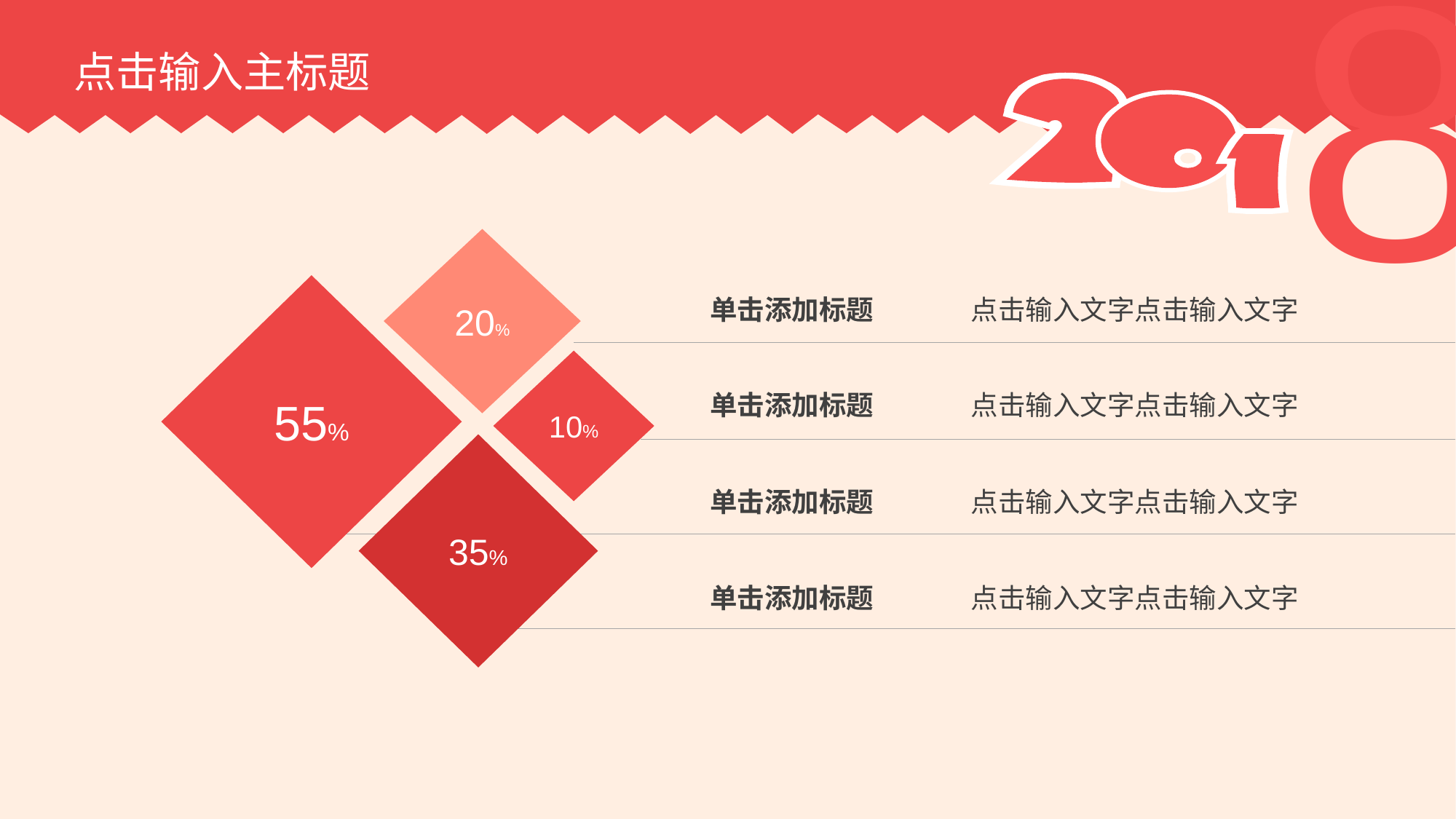

点击输入主标题
20%
55%
单击添加标题
点击输入文字点击输入文字
10%
单击添加标题
点击输入文字点击输入文字
35%
单击添加标题
点击输入文字点击输入文字
单击添加标题
点击输入文字点击输入文字